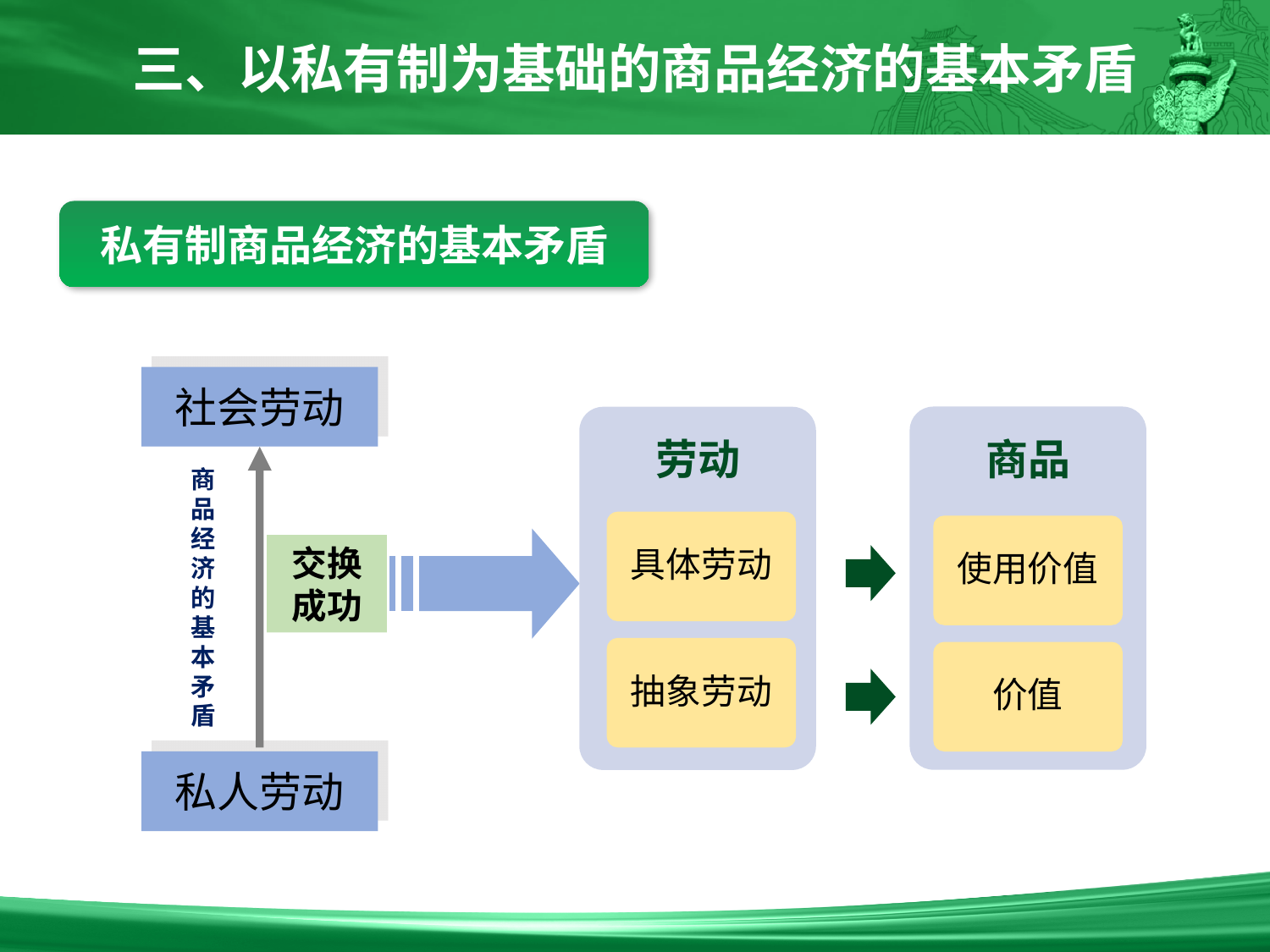

三、以私有制为基础的商品经济的基本矛盾
私有制商品经济的基本矛盾
社会劳动
商品
劳动
劳动

商
品
经
济
的
基
本
矛
盾
具体劳动
使用价值

交换成功

抽象劳动
价值

私人劳动